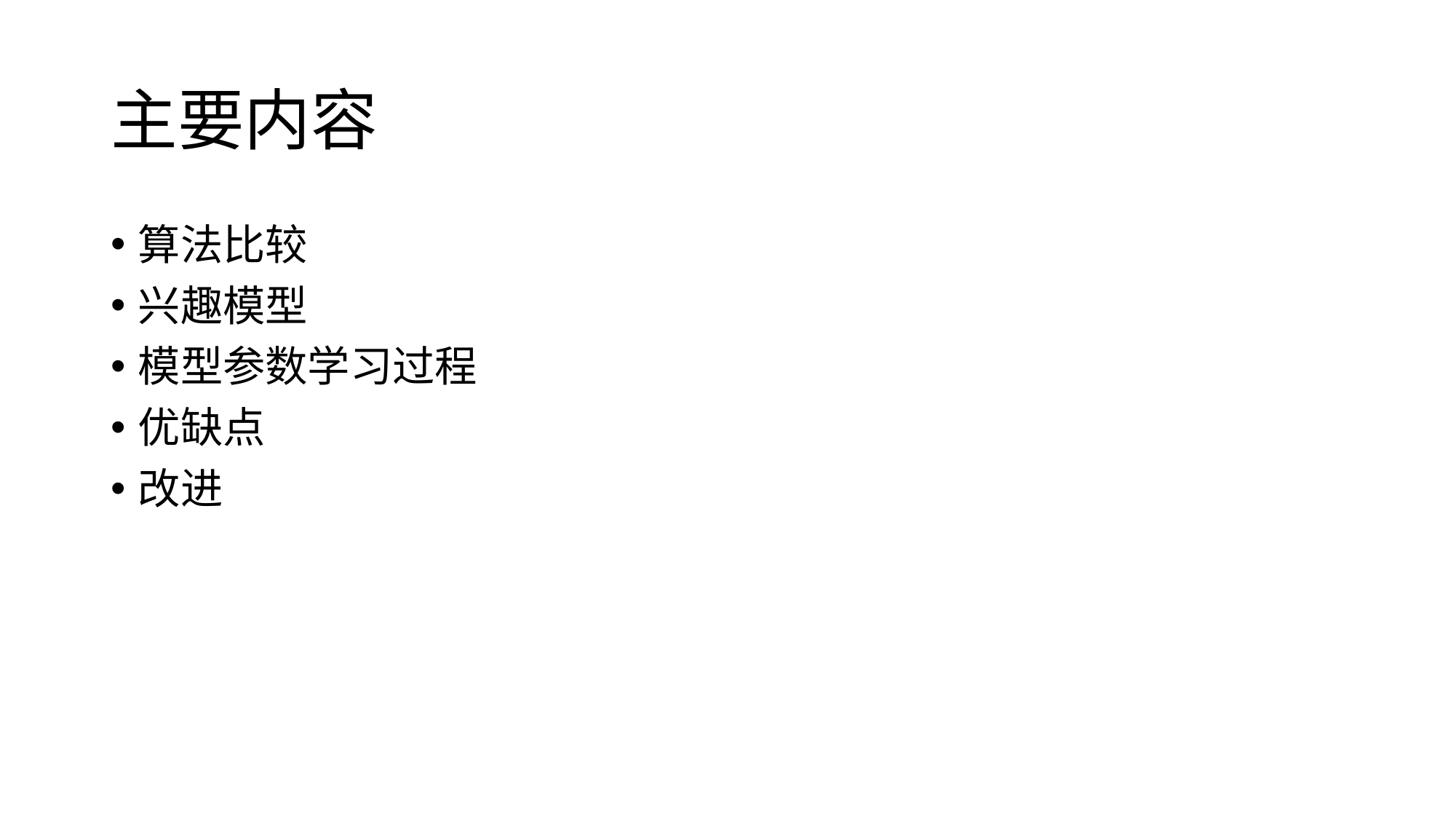

# 主要内容
算法比较
兴趣模型
模型参数学习过程
优缺点
改进